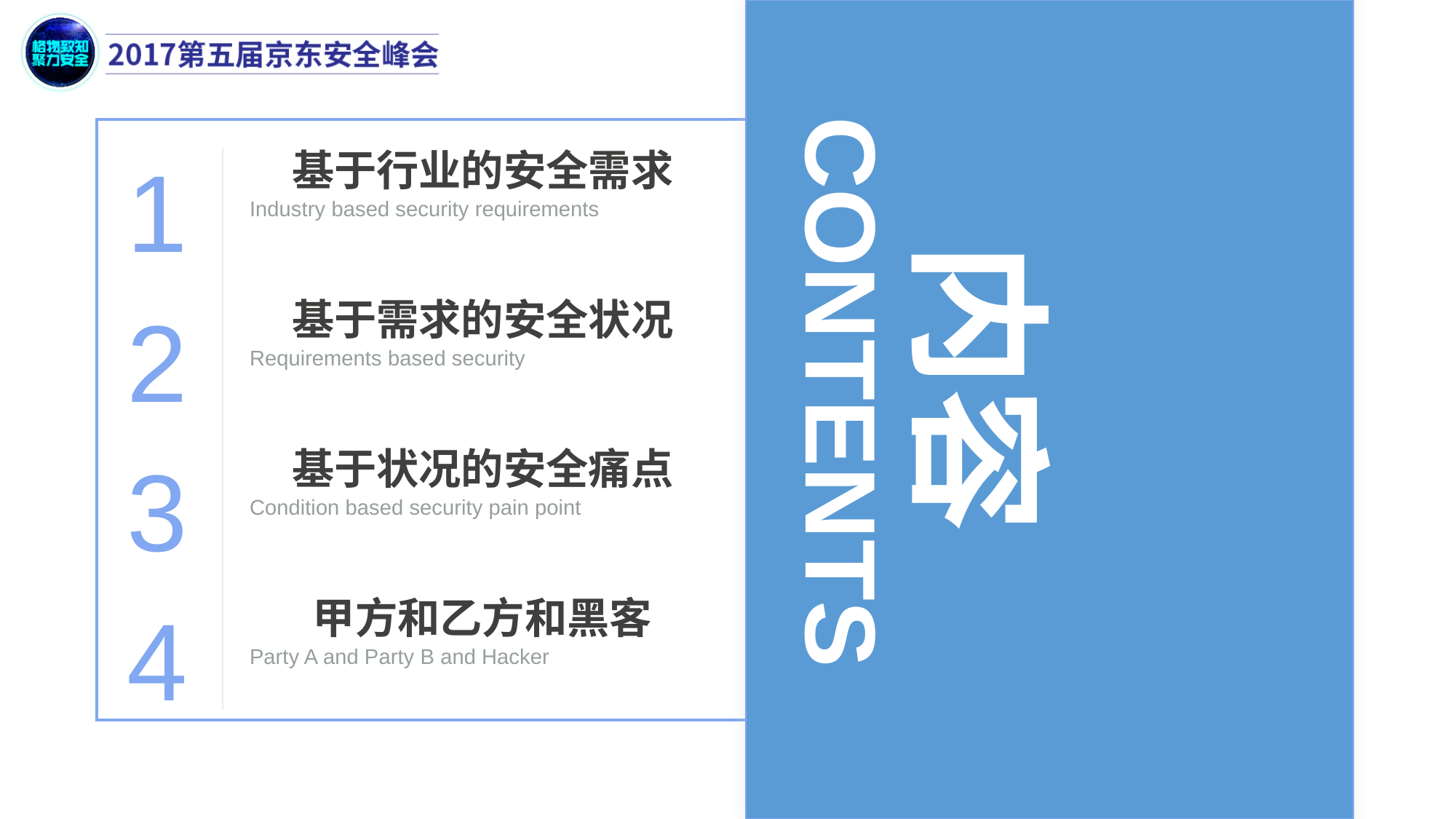

1
基于行业的安全需求

Industry based security requirements
内容
2
基于需求的安全状况
CONTENTS
Requirements based security
3
基于状况的安全痛点
Condition based security pain point
4
甲方和乙方和黑客
Party A and Party B and Hacker